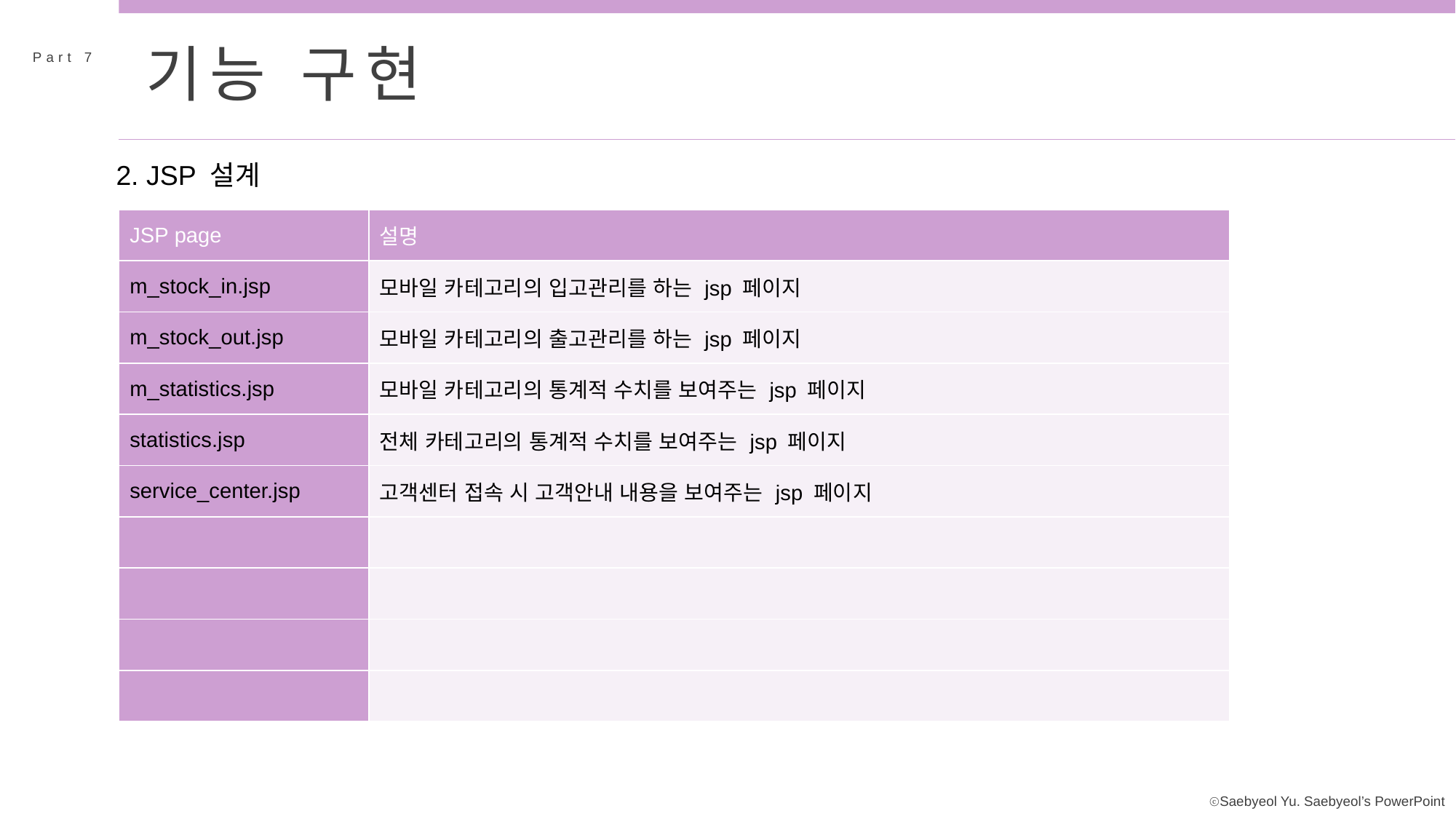

기능 구현
Part 7
2. JSP 설계
| JSP page | 설명 |
| --- | --- |
| m\_stock\_in.jsp | 모바일 카테고리의 입고관리를 하는 jsp 페이지 |
| m\_stock\_out.jsp | 모바일 카테고리의 출고관리를 하는 jsp 페이지 |
| m\_statistics.jsp | 모바일 카테고리의 통계적 수치를 보여주는 jsp 페이지 |
| statistics.jsp | 전체 카테고리의 통계적 수치를 보여주는 jsp 페이지 |
| service\_center.jsp | 고객센터 접속 시 고객안내 내용을 보여주는 jsp 페이지 |
|  |  |
|  |  |
|  |  |
|  |  |